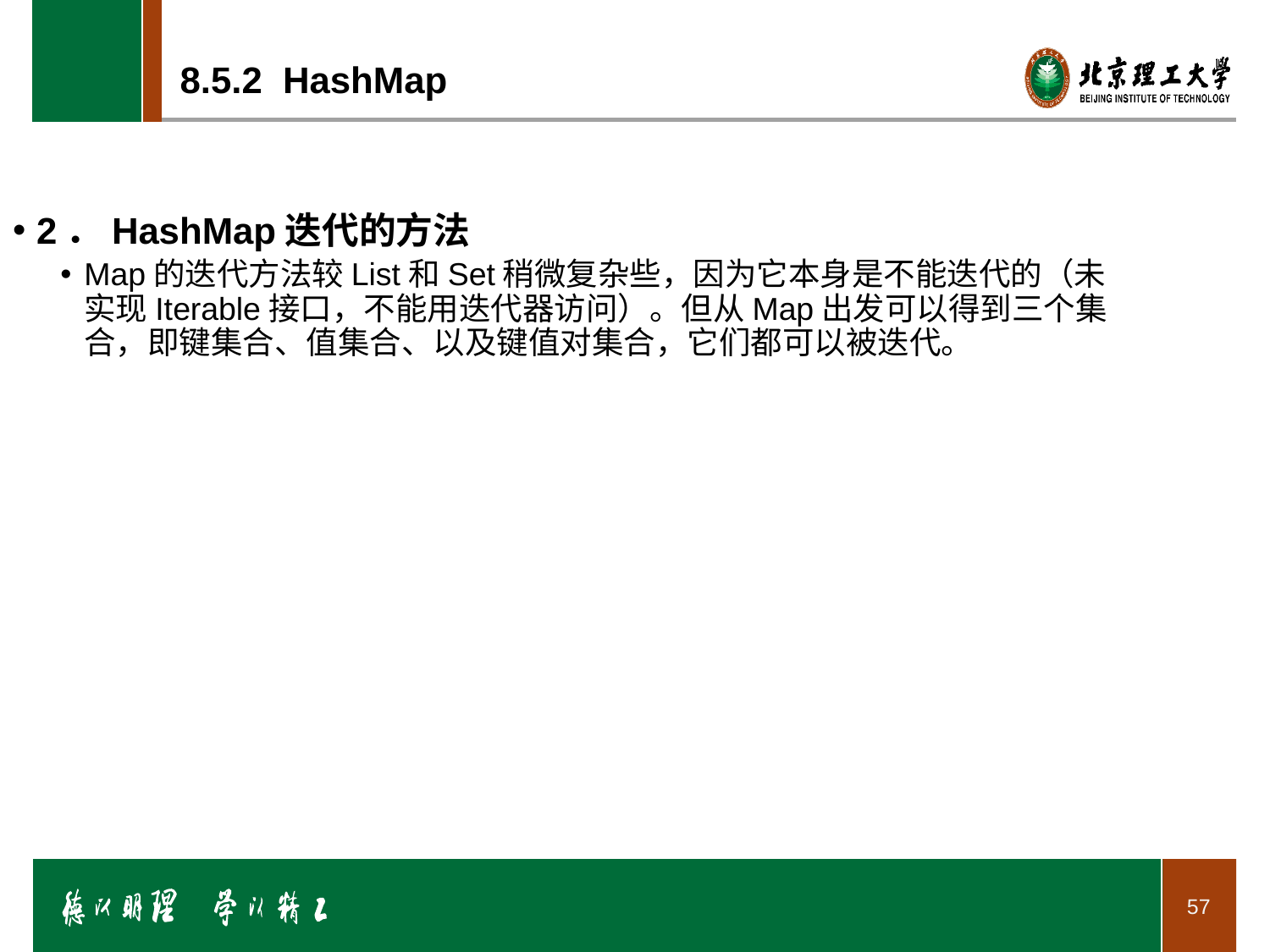

# 8.5.2  HashMap
2．HashMap迭代的方法
Map的迭代方法较List和Set稍微复杂些，因为它本身是不能迭代的（未实现Iterable接口，不能用迭代器访问）。但从Map出发可以得到三个集合，即键集合、值集合、以及键值对集合，它们都可以被迭代。